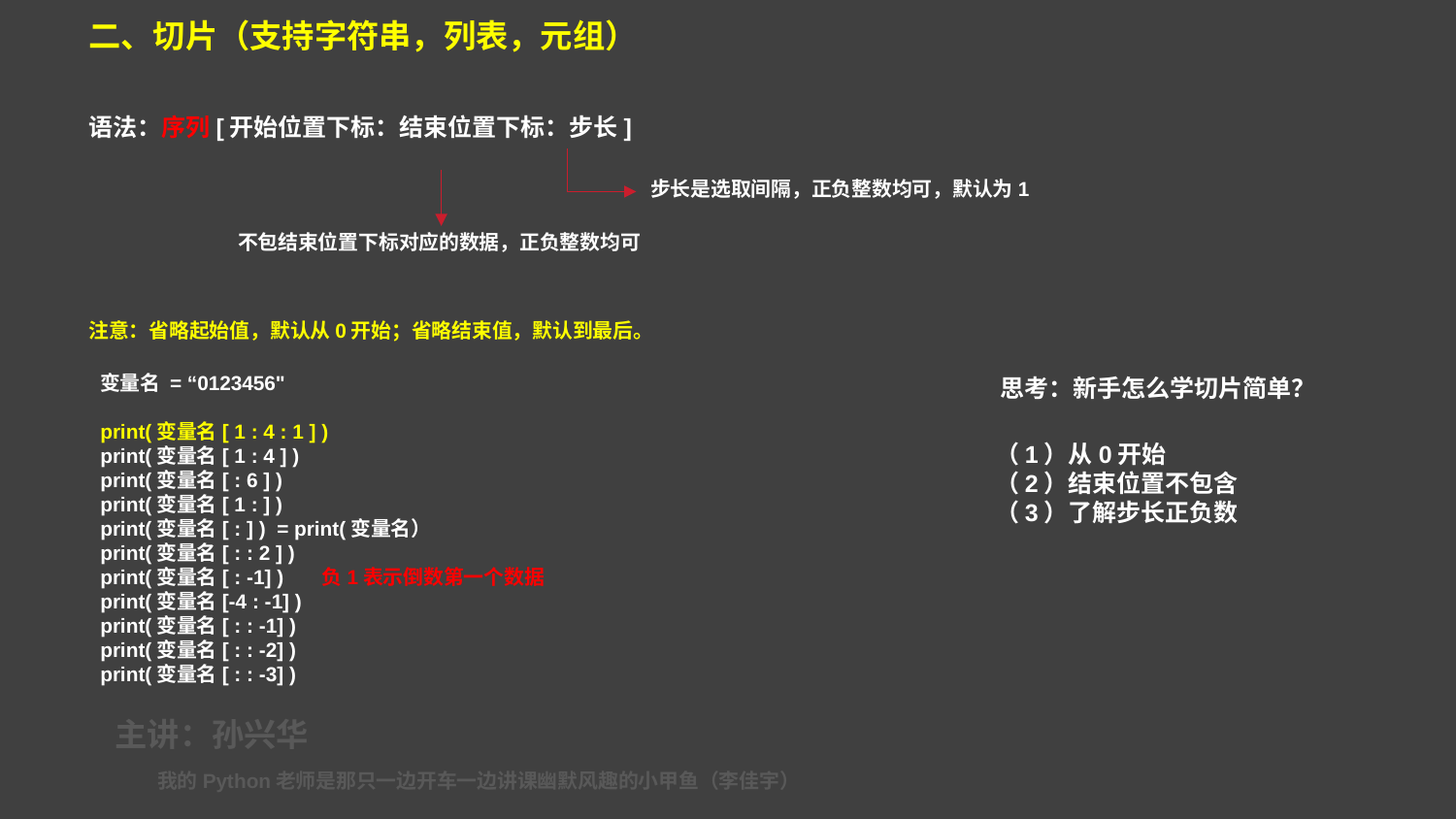

二、切片（支持字符串，列表，元组）

语法：序列[开始位置下标：结束位置下标：步长]
步长是选取间隔，正负整数均可，默认为1
不包结束位置下标对应的数据，正负整数均可
注意：省略起始值，默认从0开始；省略结束值，默认到最后。
变量名 = “0123456"

print(变量名[ 1 : 4 : 1 ] )
print(变量名[ 1 : 4 ] )
print(变量名[ : 6 ] )
print(变量名[ 1 : ] )
print(变量名[ : ] )  = print(变量名）
print(变量名[ : : 2 ] )
print(变量名[ : -1] )      负1表示倒数第一个数据
print(变量名[-4 : -1] )
print(变量名[ : : -1] )
print(变量名[ : : -2] )
print(变量名[ : : -3] )
思考：新手怎么学切片简单？
（1）从0开始
（2）结束位置不包含
（3）了解步长正负数